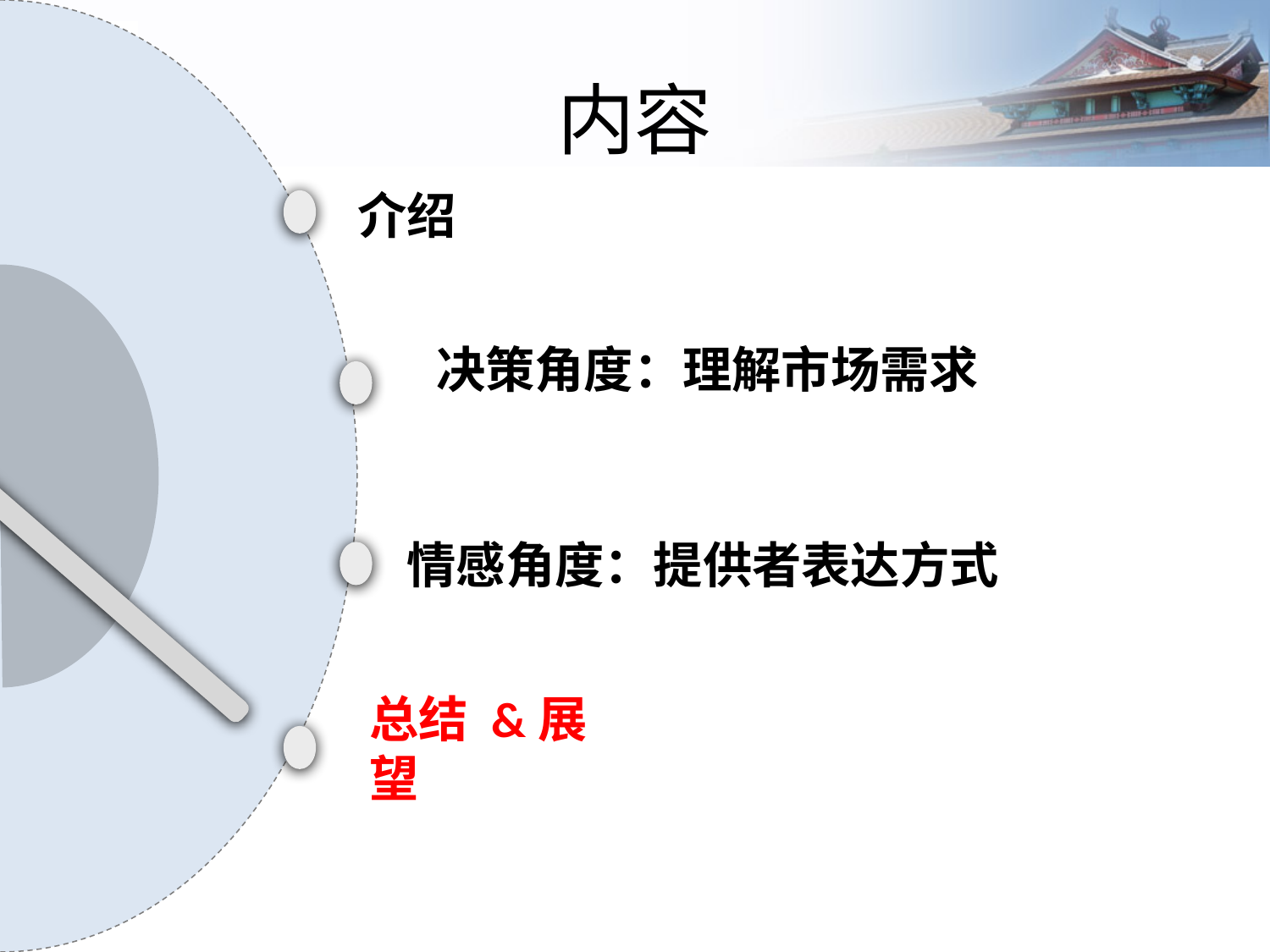

# 内容
介绍

决策角度：理解市场需求

情感角度：提供者表达方式

总结 &展望